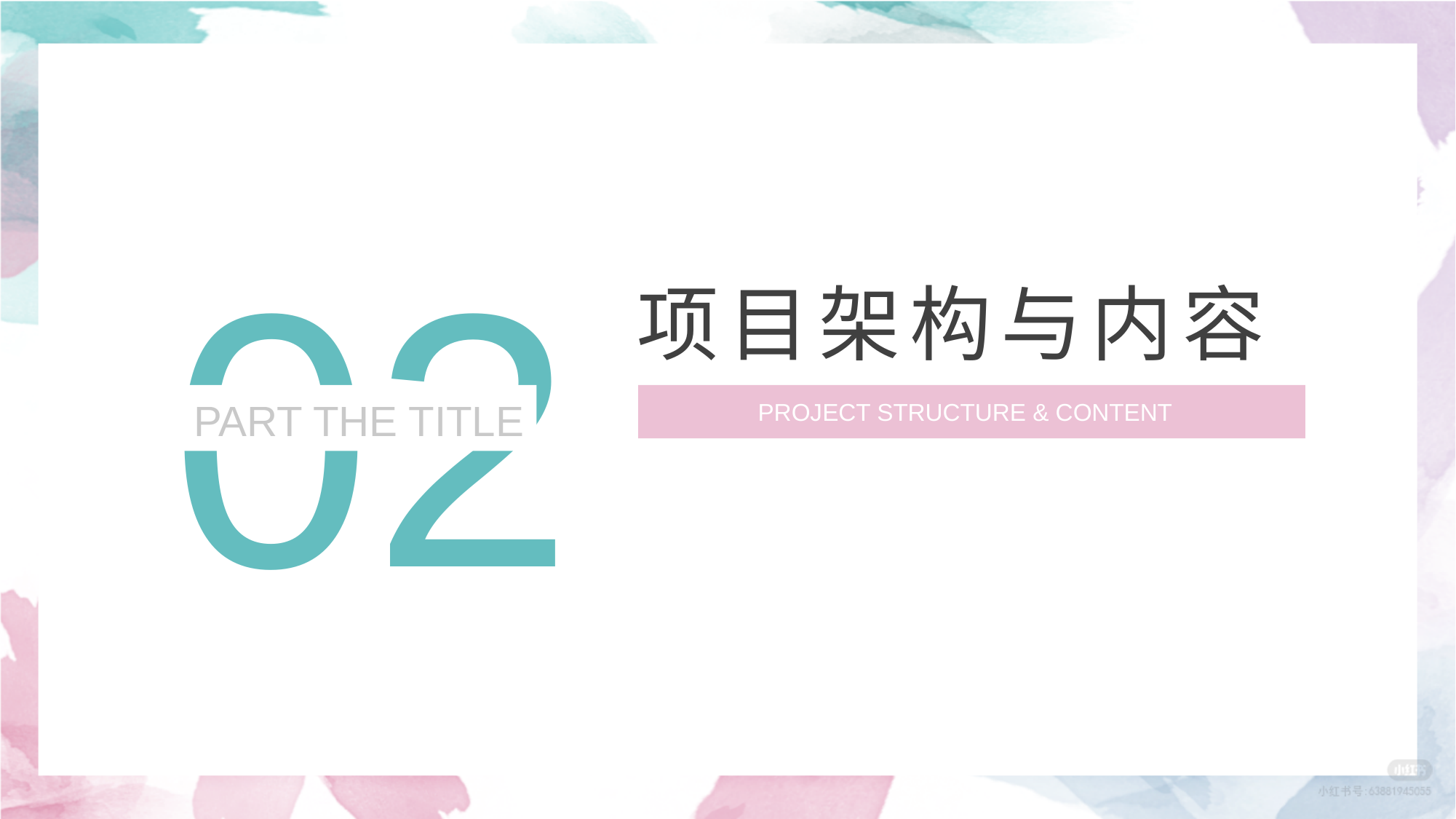

02
项目架构与内容

PART THE TITLE
PROJECT STRUCTURE & CONTENT